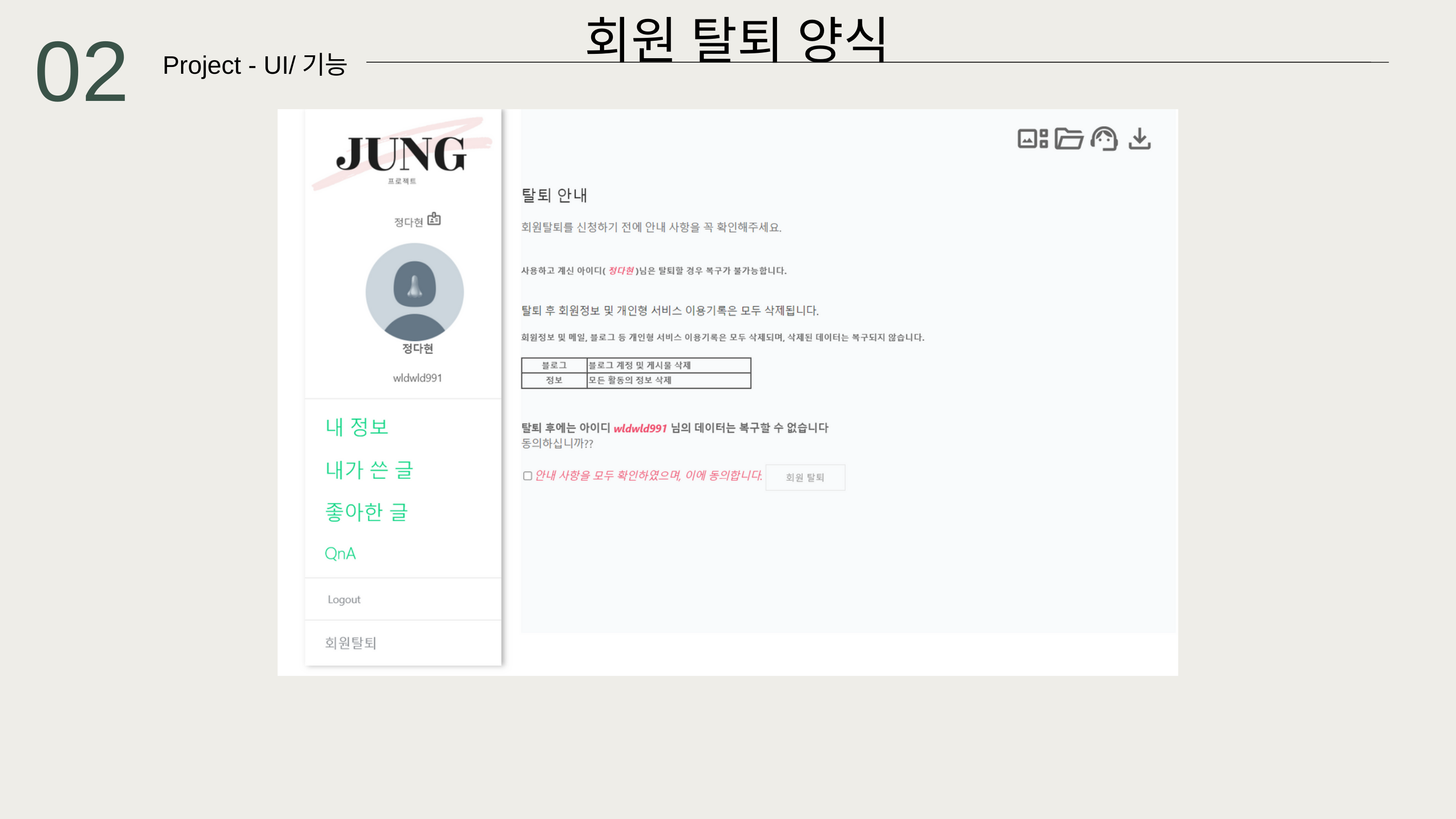

02
회원 탈퇴 양식
Project - UI/기능